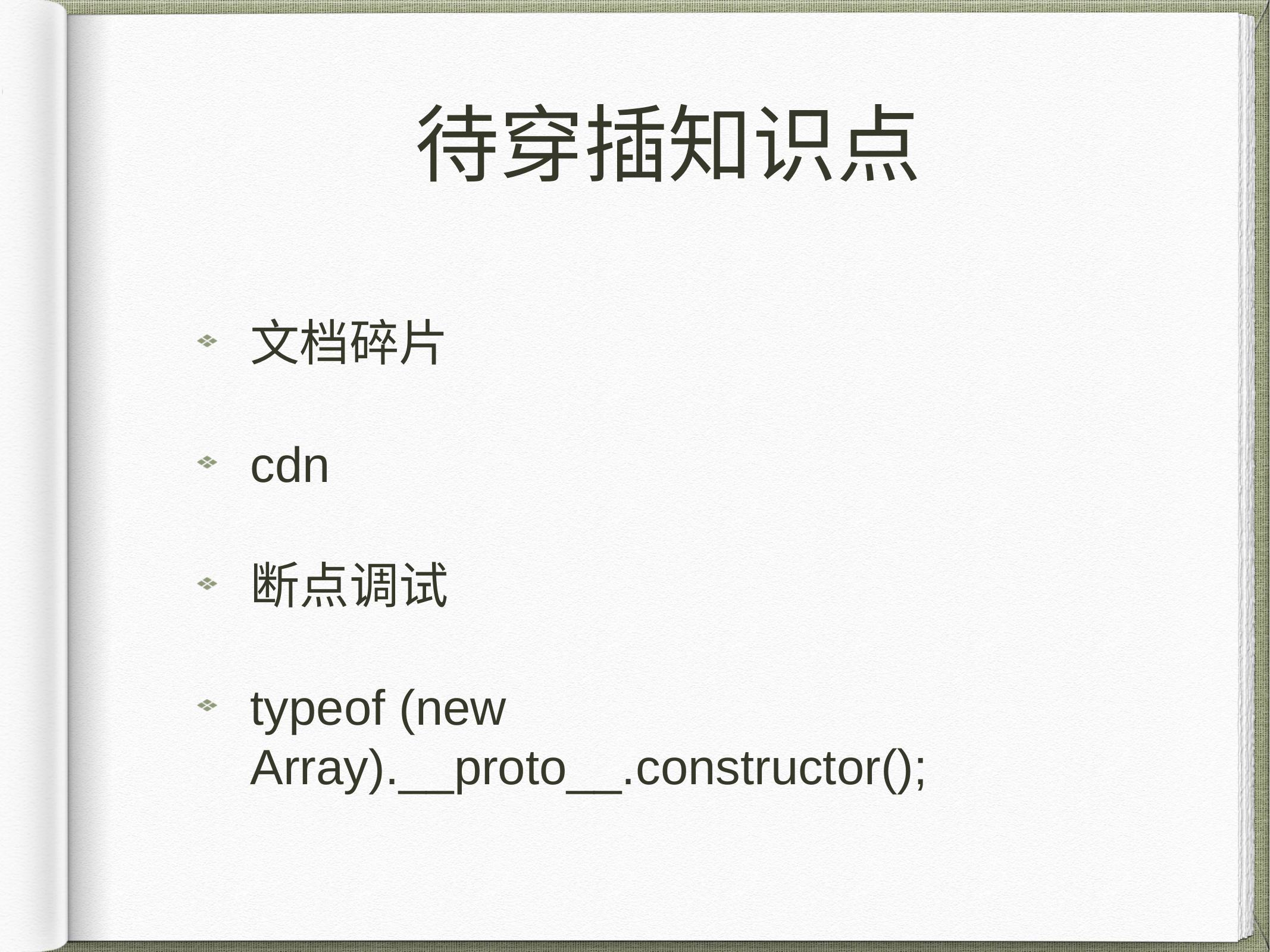

# 待穿插知识点
文档碎片
cdn
断点调试
typeof (new Array).__proto__.constructor();